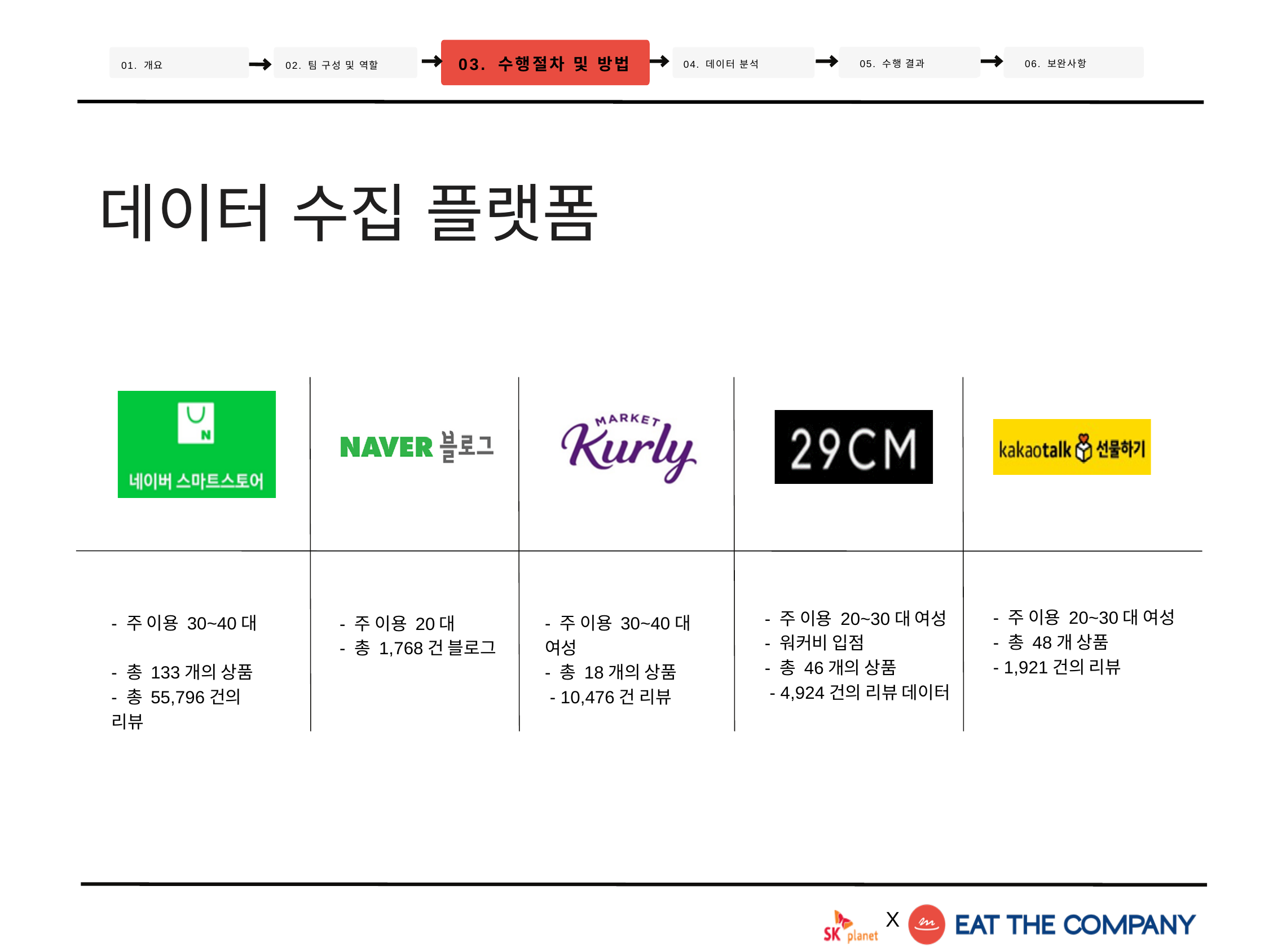

03. 수행절차 및 방법

05. 수행 결과

06. 보완사항

01. 개요

  04. 데이터 분석

02. 팀 구성 및 역할

데이터 수집 플랫폼

- 주 이용 20~30대 여성
- 총 48개 상품
- 1,921건의 리뷰
- 주 이용 20~30대 여성
- 워커비 입점
- 총 46개의 상품
 - 4,924건의 리뷰 데이터
- 주 이용 30~40대
- 총 133개의 상품
- 총 55,796건의 리뷰
- 주 이용 30~40대 여성
- 총 18개의 상품
 - 10,476건 리뷰
- 주 이용 20대
- 총 1,768건 블로그

X